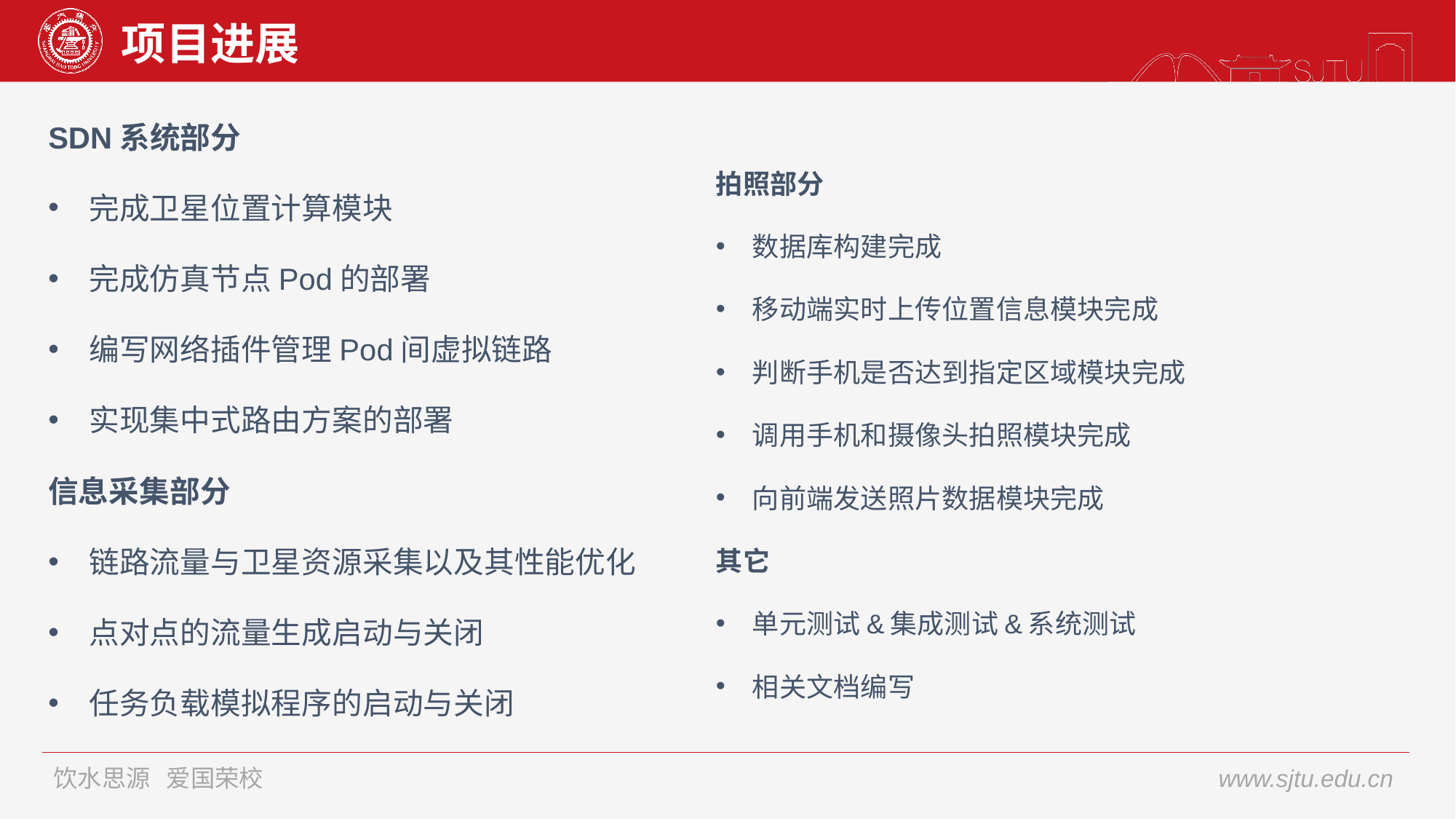

# 项目进展
SDN系统部分
完成卫星位置计算模块
完成仿真节点Pod的部署
编写网络插件管理Pod间虚拟链路
实现集中式路由方案的部署
信息采集部分
链路流量与卫星资源采集以及其性能优化
点对点的流量生成启动与关闭
任务负载模拟程序的启动与关闭

拍照部分
数据库构建完成
移动端实时上传位置信息模块完成
判断手机是否达到指定区域模块完成
调用手机和摄像头拍照模块完成
向前端发送照片数据模块完成
其它
单元测试&集成测试&系统测试
相关文档编写